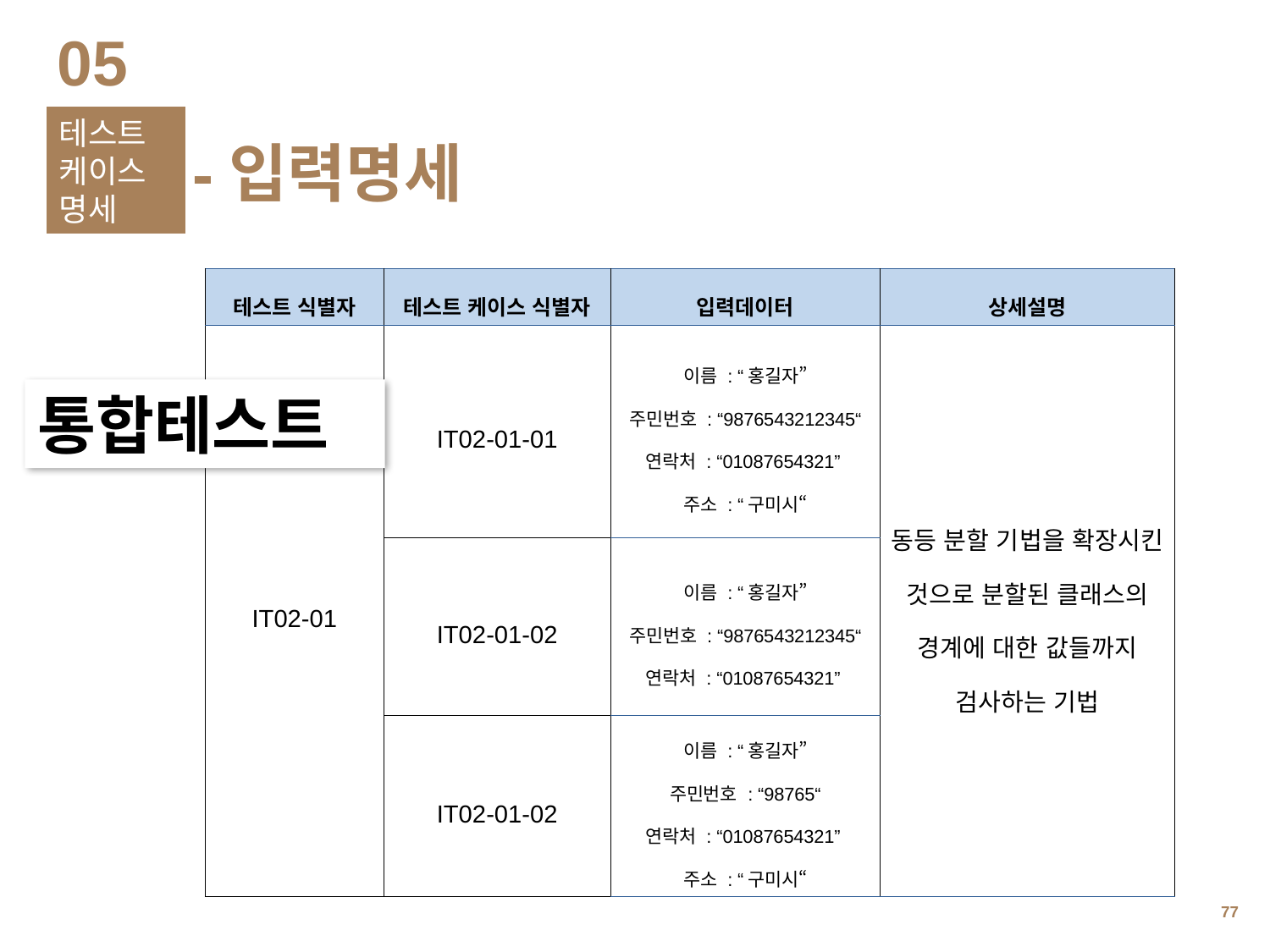

05
테스트 케이스명세
-입력명세
| 테스트 식별자 | 테스트 케이스 식별자 | 입력데이터 | 상세설명 |
| --- | --- | --- | --- |
| IT02-01 | IT02-01-01 | 이름 : “홍길자” 주민번호 : “9876543212345“ 연락처 : “01087654321” 주소 : “구미시“ | 동등 분할 기법을 확장시킨 것으로 분할된 클래스의 경계에 대한 값들까지 검사하는 기법 |
|  | IT02-01-02 | 이름 : “홍길자” 주민번호 : “9876543212345“ 연락처 : “01087654321” |  |
|  | IT02-01-02 | 이름 : “홍길자” 주민번호 : “98765“ 연락처 : “01087654321” 주소 : “구미시“ |  |
통합테스트
77